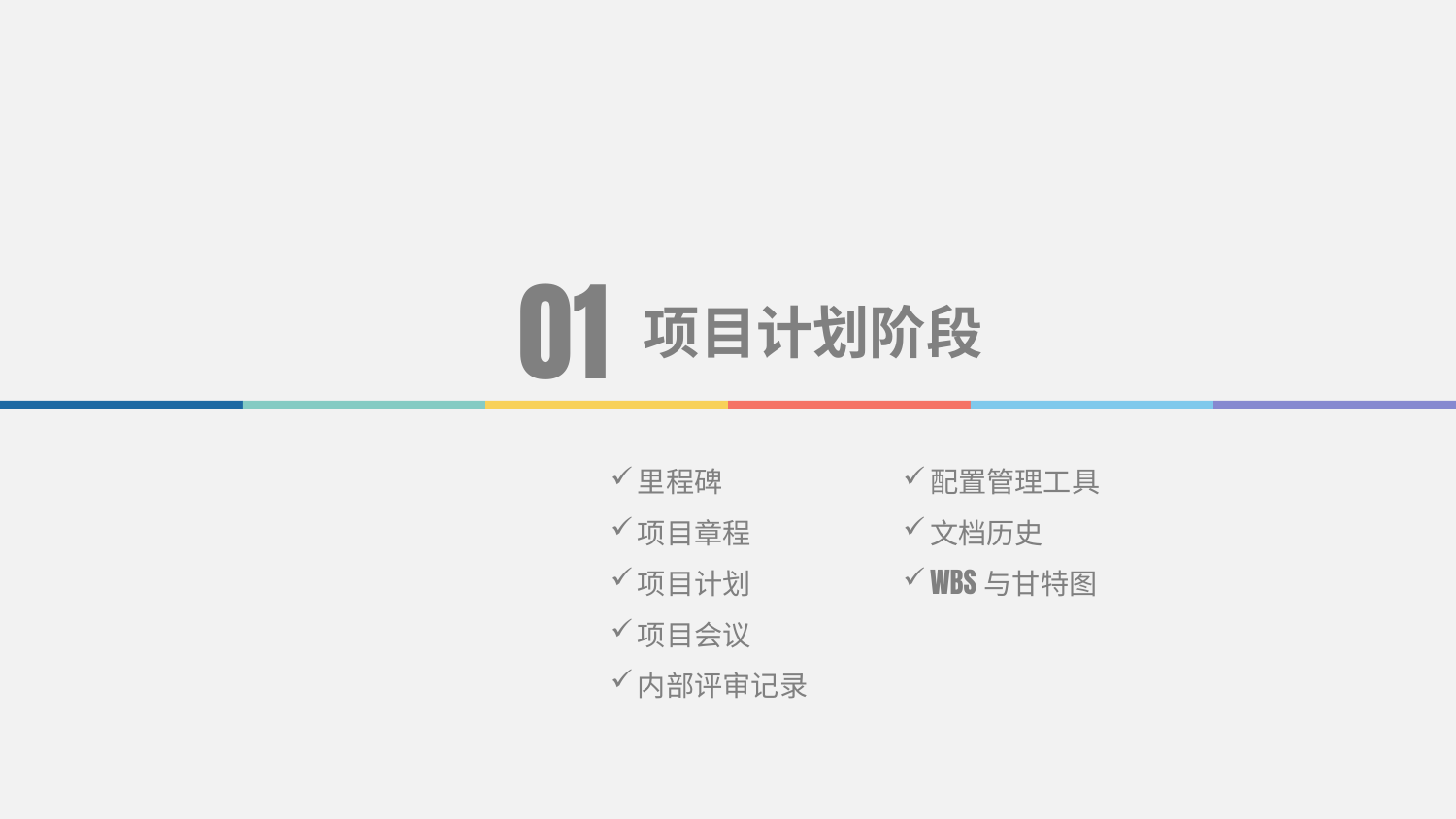

01
项目计划阶段

里程碑
项目章程
项目计划
项目会议
内部评审记录
配置管理工具
文档历史
WBS与甘特图